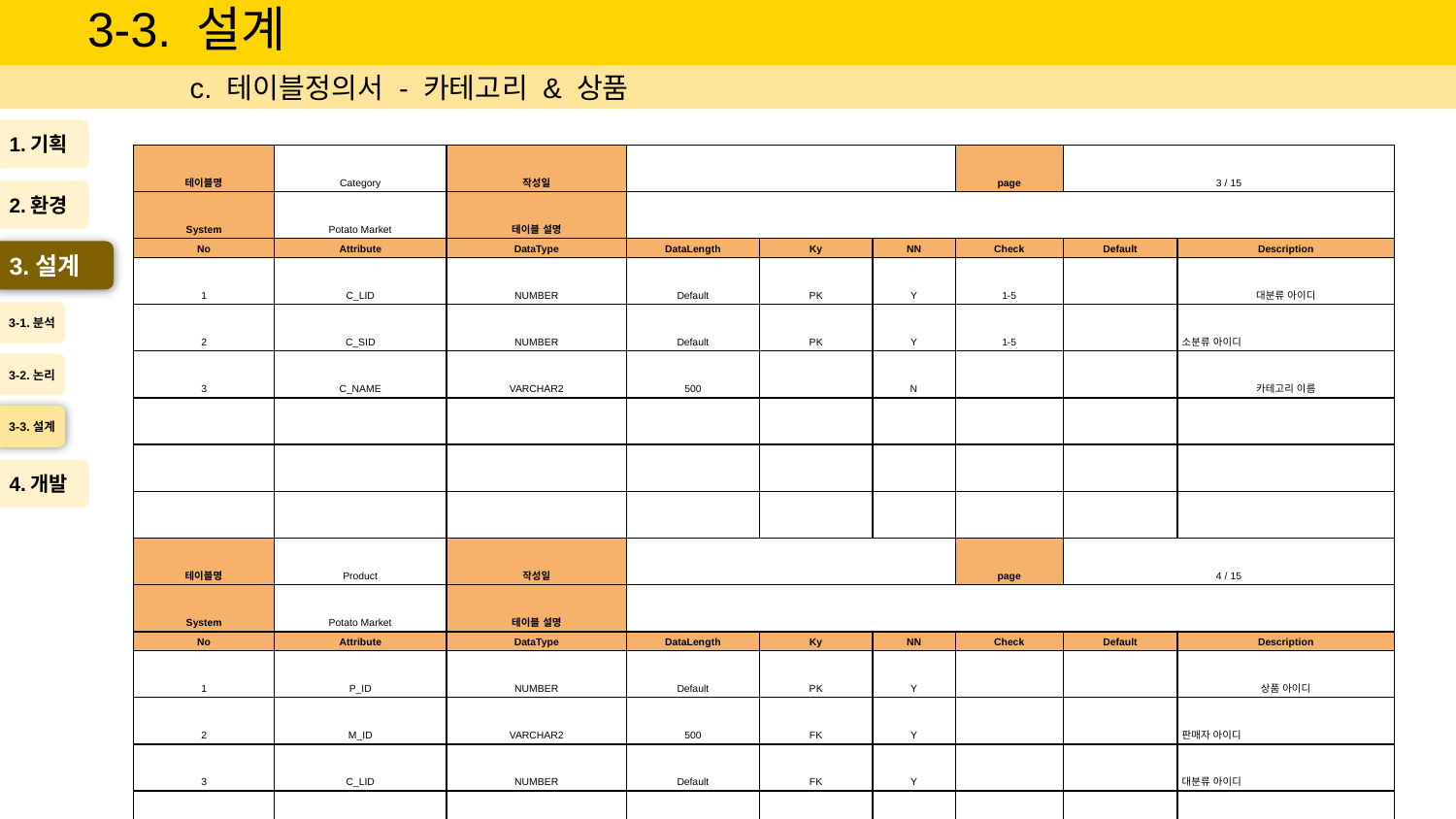

# 3-3. 설계
c. 테이블정의서 - 카테고리 & 상품
1.기획
| 테이블명 | Category | 작성일 |  |  |  | page | 3 / 15 |  |
| --- | --- | --- | --- | --- | --- | --- | --- | --- |
| System | Potato Market | 테이블 설명 |  |  |  |  |  |  |
| No | Attribute | DataType | DataLength | Ky | NN | Check | Default | Description |
| 1 | C\_LID | NUMBER | Default | PK | Y | 1-5 |  | 대분류 아이디 |
| 2 | C\_SID | NUMBER | Default | PK | Y | 1-5 |  | 소분류 아이디 |
| 3 | C\_NAME | VARCHAR2 | 500 |  | N |  |  | 카테고리 이름 |
|  |  |  |  |  |  |  |  |  |
|  |  |  |  |  |  |  |  |  |
|  |  |  |  |  |  |  |  |  |
| 테이블명 | Product | 작성일 |  |  |  | page | 4 / 15 |  |
| System | Potato Market | 테이블 설명 |  |  |  |  |  |  |
| No | Attribute | DataType | DataLength | Ky | NN | Check | Default | Description |
| 1 | P\_ID | NUMBER | Default | PK | Y |  |  | 상품 아이디 |
| 2 | M\_ID | VARCHAR2 | 500 | FK | Y |  |  | 판매자 아이디 |
| 3 | C\_LID | NUMBER | Default | FK | Y |  |  | 대분류 아이디 |
| 4 | C\_SID | NUMBER | Default | FK | Y |  |  | 소분류 아이디 |
| 5 | L\_ID | NUMBER | Default | FK | Y |  |  | 지역 아이디 |
| 6 | P\_NAME | VARCHAR2 | 4000 |  | N |  |  | 상품 제목 |
| 7 | P\_ADDDATE | DATE |  |  | N |  |  | 상품 등록 날짜 |
| 8 | P\_VALUE | NUMBER | Default |  | N |  |  | 상품 가격 |
| 9 | P\_STATUS | CHAR | 1 |  | N | A, B, C |  | 상품 품질 상태 |
| 10 | P\_DESCRIPTION | VARCHAR2 | 4000 |  | N |  |  | 상품 설명 |
| 11 | P\_LIKE | NUMBER | Default |  | N |  |  | 좋아요 |
| 12 | P\_BRAND | VARCHAR2 | 500 |  | N |  |  | 브랜드 |
| 13 | P\_DEALSTATUS | CHAR | 1 |  | N | Y, N |  | 거래 상태 |
| 14 | P\_DEALDATE | DATE |  |  | N |  |  | 거래 완료 날짜 |
| 15 | P\_PREMIUM | CHAR | 1 |  | N | G, P | G | 거래 방법 |
| 16 | P\_VIEW | NUMBER | Default |  | N |  |  | 조회수 |
2.환경
3.설계
3-1.분석
3-2.논리
3-3.설계
4.개발